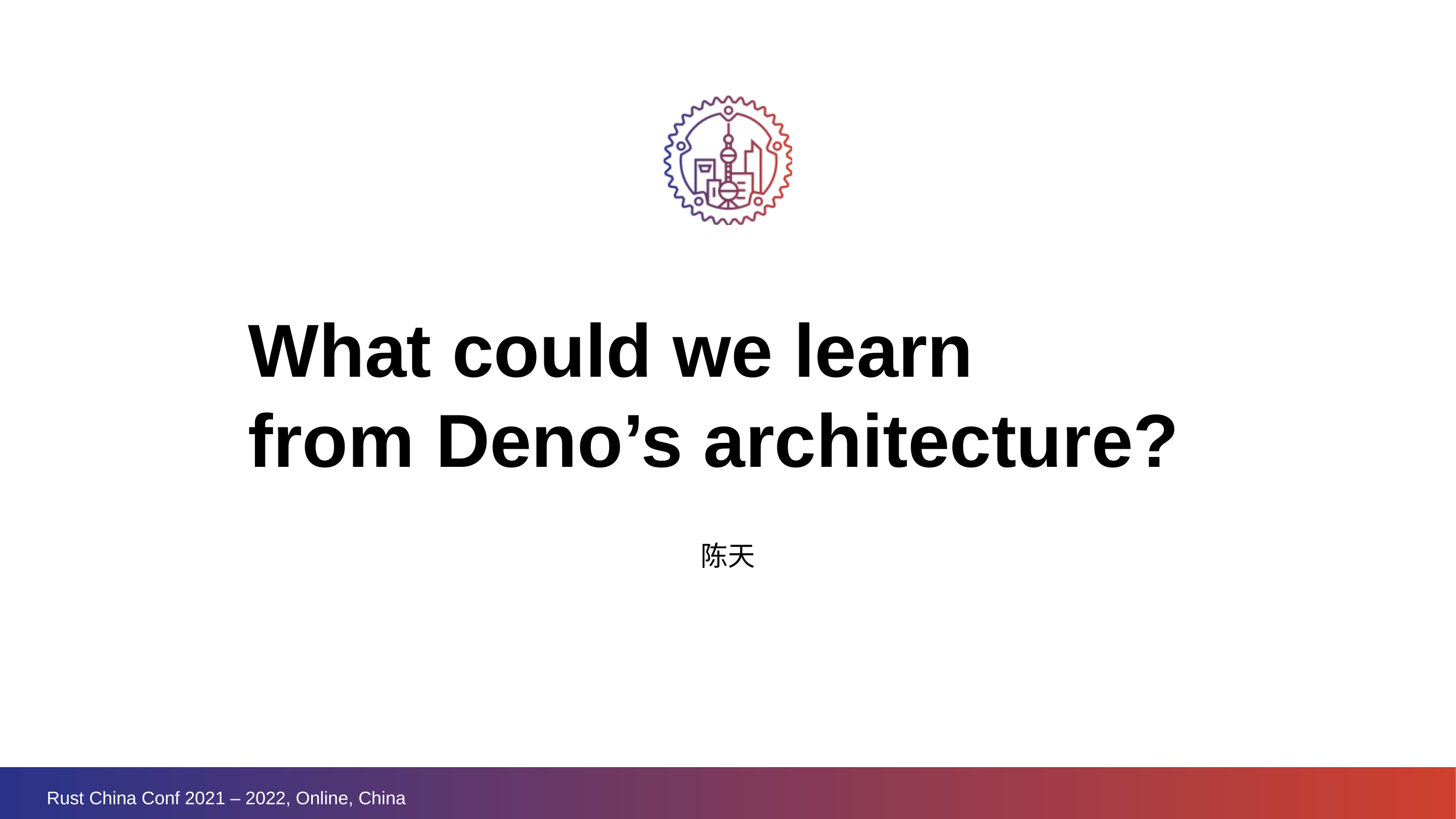

What could we learn
from Deno’s architecture?
陈天